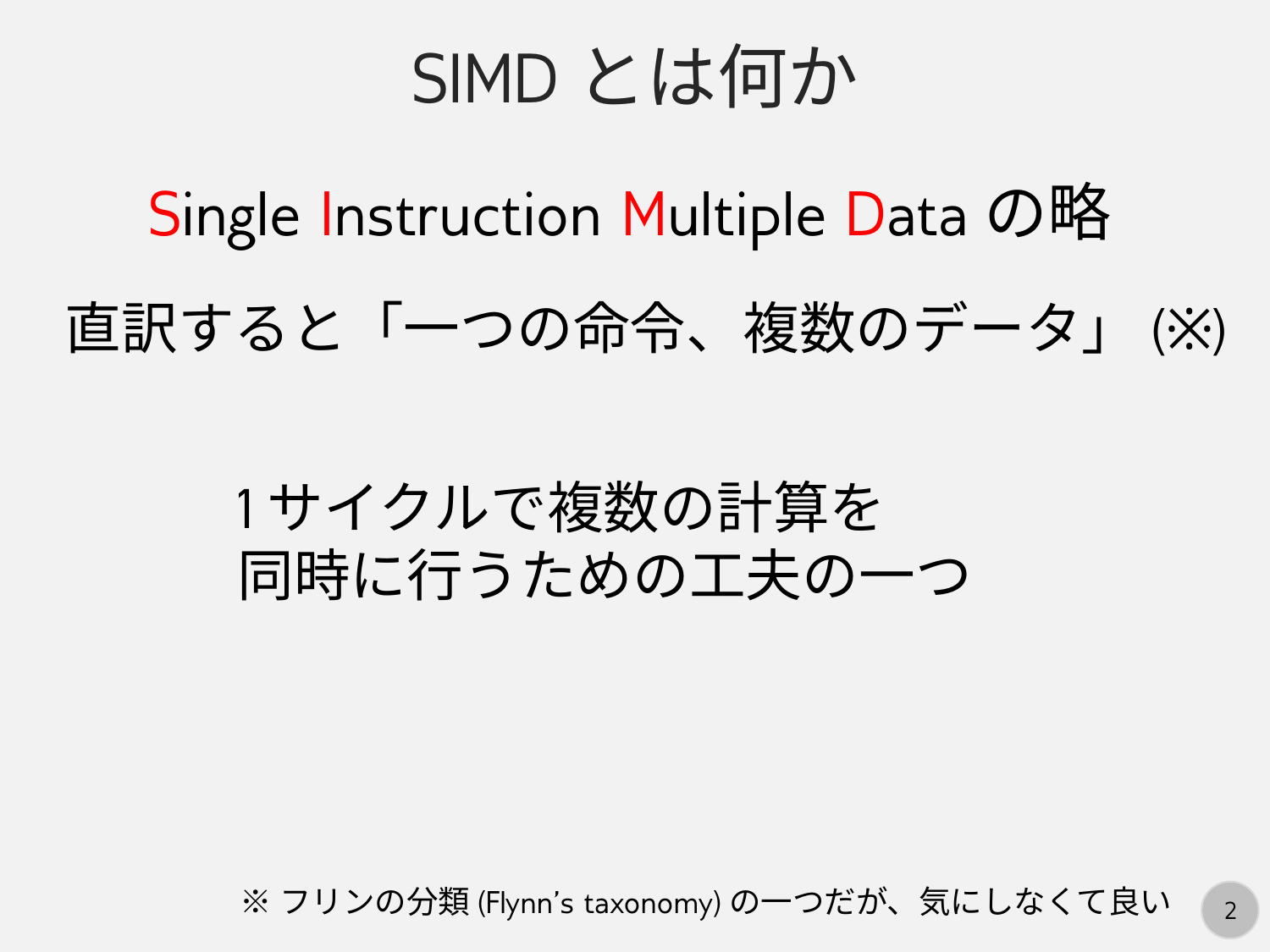

SIMDとは何か
Single Instruction Multiple Dataの略
直訳すると「一つの命令、複数のデータ」(※)
1サイクルで複数の計算を
同時に行うための工夫の一つ
※フリンの分類(Flynn’s taxonomy)の一つだが、気にしなくて良い